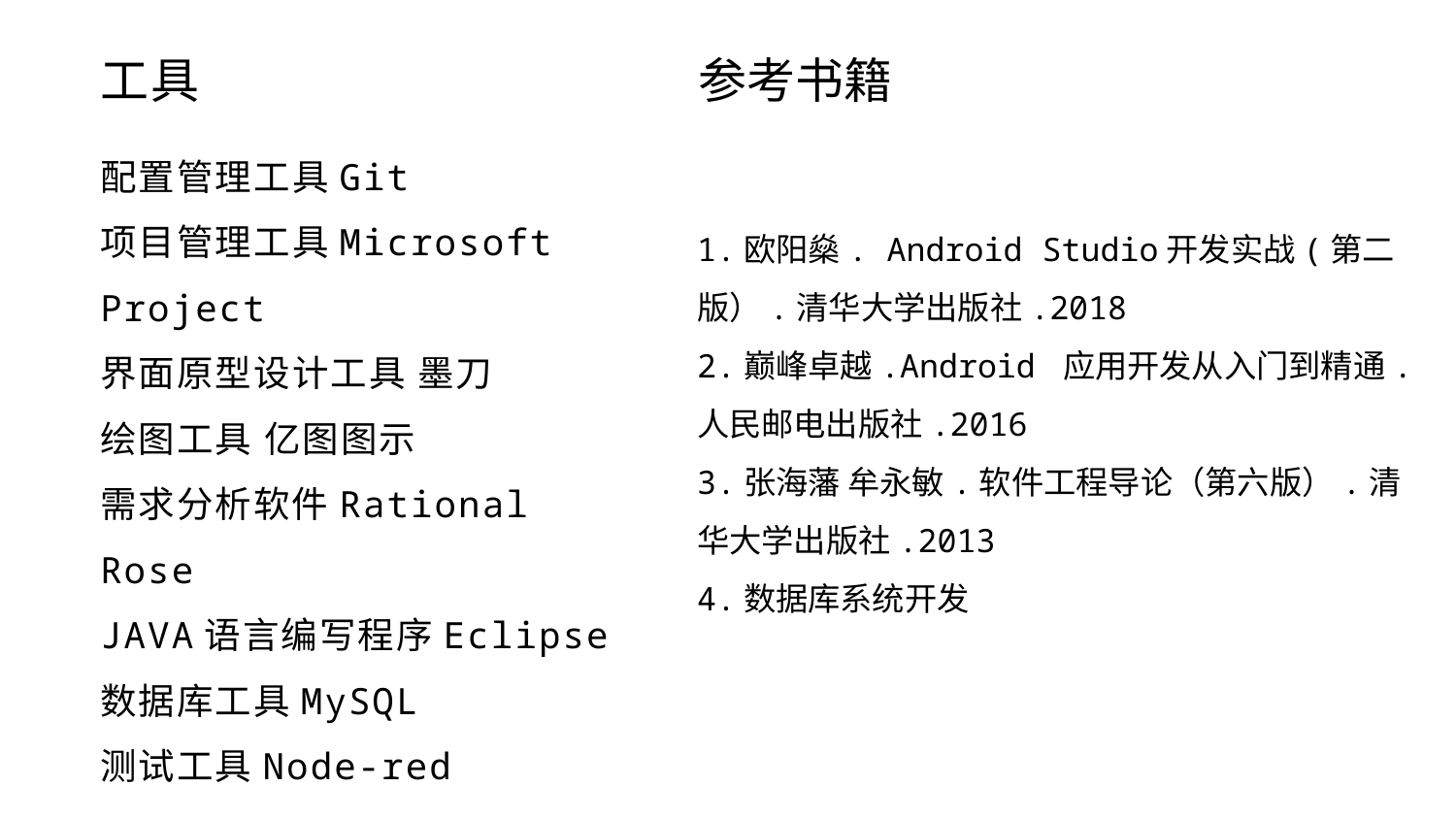

工具
参考书籍
配置管理工具Git
项目管理工具Microsoft Project
界面原型设计工具 墨刀
绘图工具 亿图图示
需求分析软件Rational Rose
JAVA语言编写程序Eclipse
数据库工具MySQL
测试工具Node-red
1.欧阳燊. Android Studio开发实战(第二版）.清华大学出版社.2018
2.巅峰卓越.Android 应用开发从入门到精通.人民邮电出版社.2016
3.张海藩 牟永敏.软件工程导论（第六版）.清华大学出版社.2013
4.数据库系统开发